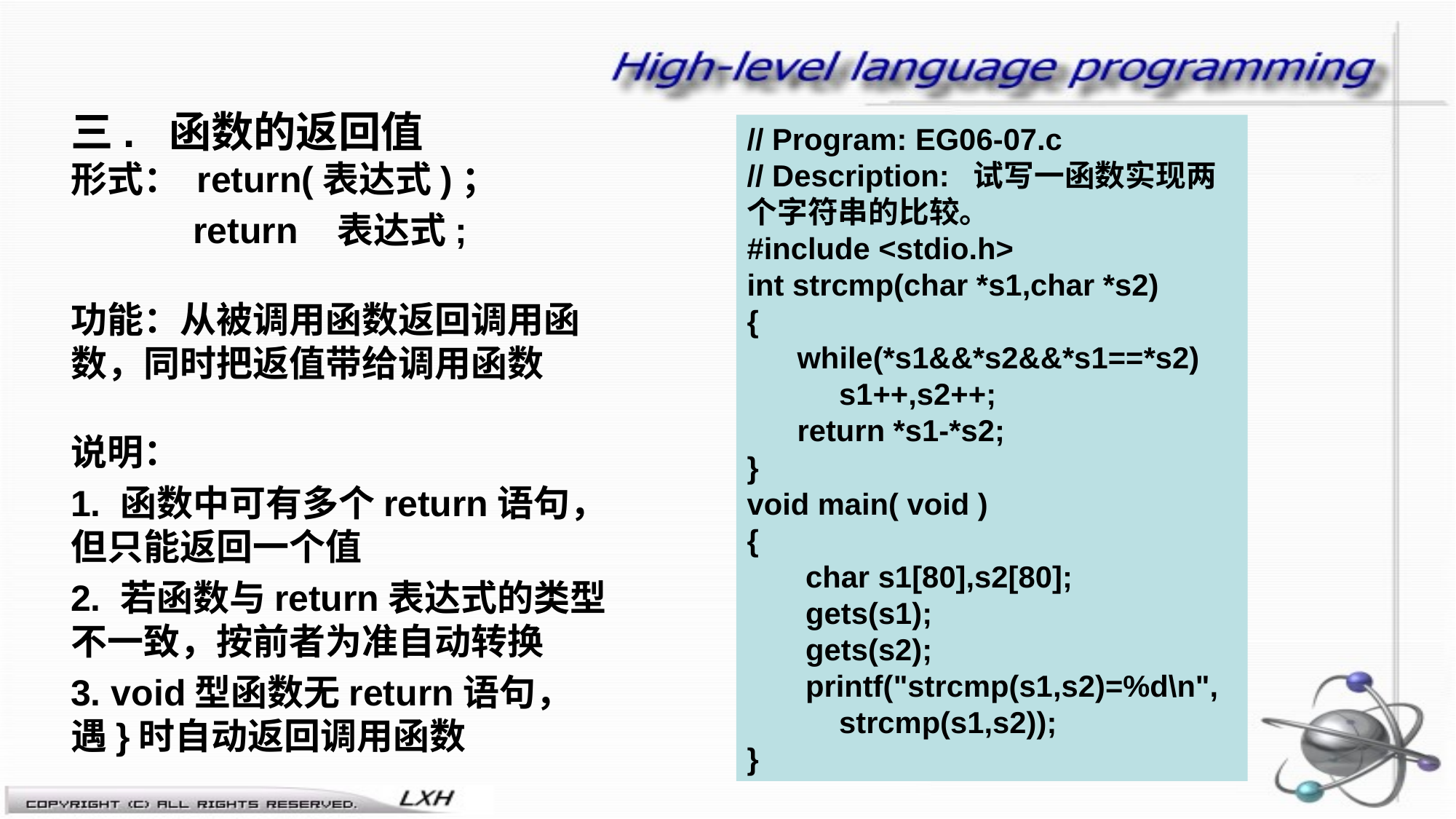

三.  函数的返回值                 形式： return(表达式)；
            return   表达式;

功能：从被调用函数返回调用函数，同时把返值带给调用函数

说明：
1. 函数中可有多个return语句，但只能返回一个值
2. 若函数与return表达式的类型不一致，按前者为准自动转换
3. void型函数无return语句，遇}时自动返回调用函数
// Program: EG06-07.c
// Description:  试写一函数实现两个字符串的比较。
#include <stdio.h>
int strcmp(char *s1,char *s2)
{
      while(*s1&&*s2&&*s1==*s2)
           s1++,s2++;
      return *s1-*s2;
}
void main( void )
{
       char s1[80],s2[80];
       gets(s1);
       gets(s2);
       printf("strcmp(s1,s2)=%d\n",
           strcmp(s1,s2));
}